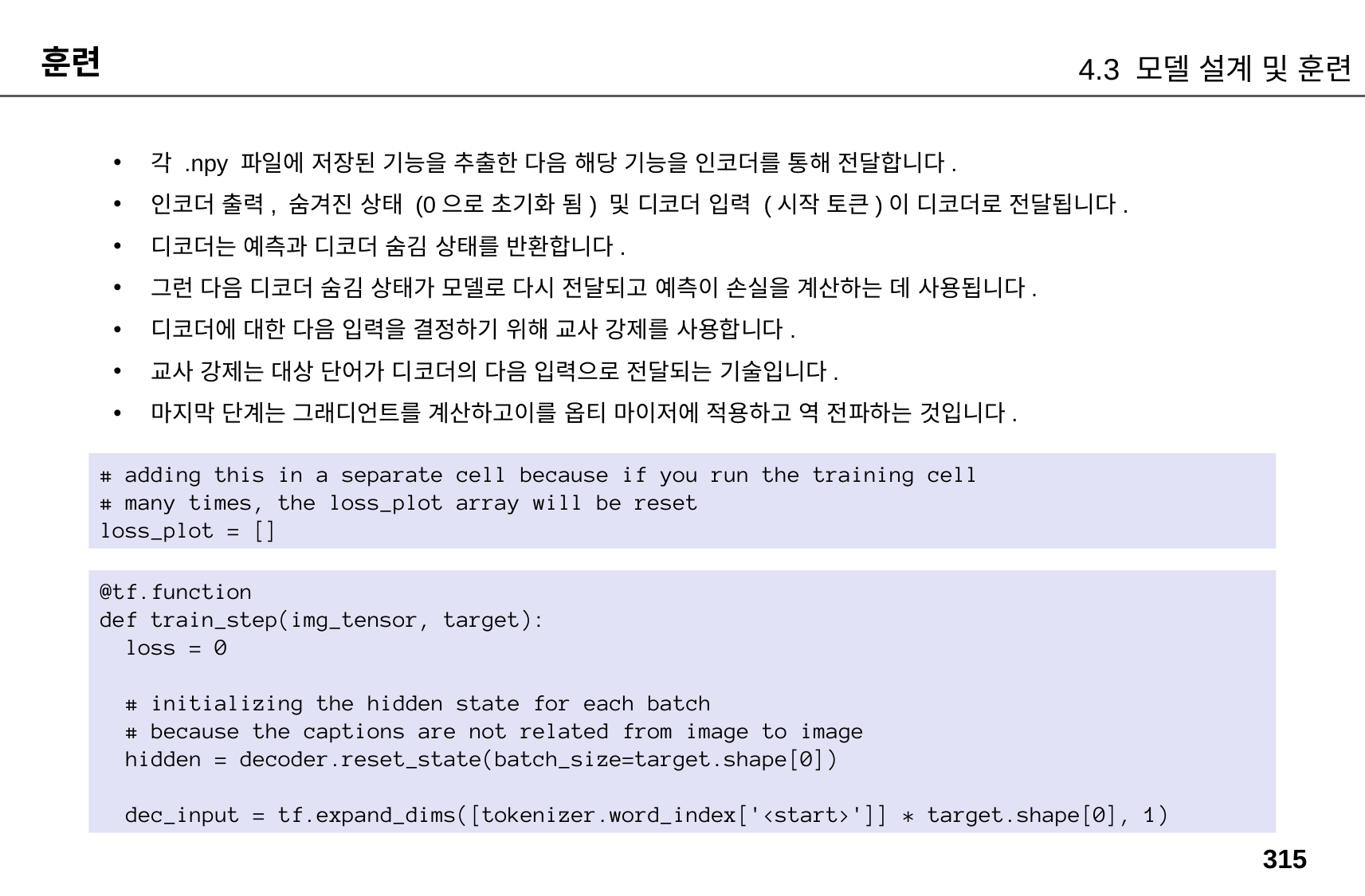

훈련
4.3 모델 설계 및 훈련
각 .npy 파일에 저장된 기능을 추출한 다음 해당 기능을 인코더를 통해 전달합니다.
인코더 출력, 숨겨진 상태 (0으로 초기화 됨) 및 디코더 입력 (시작 토큰)이 디코더로 전달됩니다.
디코더는 예측과 디코더 숨김 상태를 반환합니다.
그런 다음 디코더 숨김 상태가 모델로 다시 전달되고 예측이 손실을 계산하는 데 사용됩니다.
디코더에 대한 다음 입력을 결정하기 위해 교사 강제를 사용합니다.
교사 강제는 대상 단어가 디코더의 다음 입력으로 전달되는 기술입니다.
마지막 단계는 그래디언트를 계산하고이를 옵티 마이저에 적용하고 역 전파하는 것입니다.
# adding this in a separate cell because if you run the training cell
# many times, the loss_plot array will be reset
loss_plot = []
@tf.function
def train_step(img_tensor, target):
  loss = 0

  # initializing the hidden state for each batch
  # because the captions are not related from image to image
  hidden = decoder.reset_state(batch_size=target.shape[0])

  dec_input = tf.expand_dims([tokenizer.word_index['<start>']] * target.shape[0], 1)